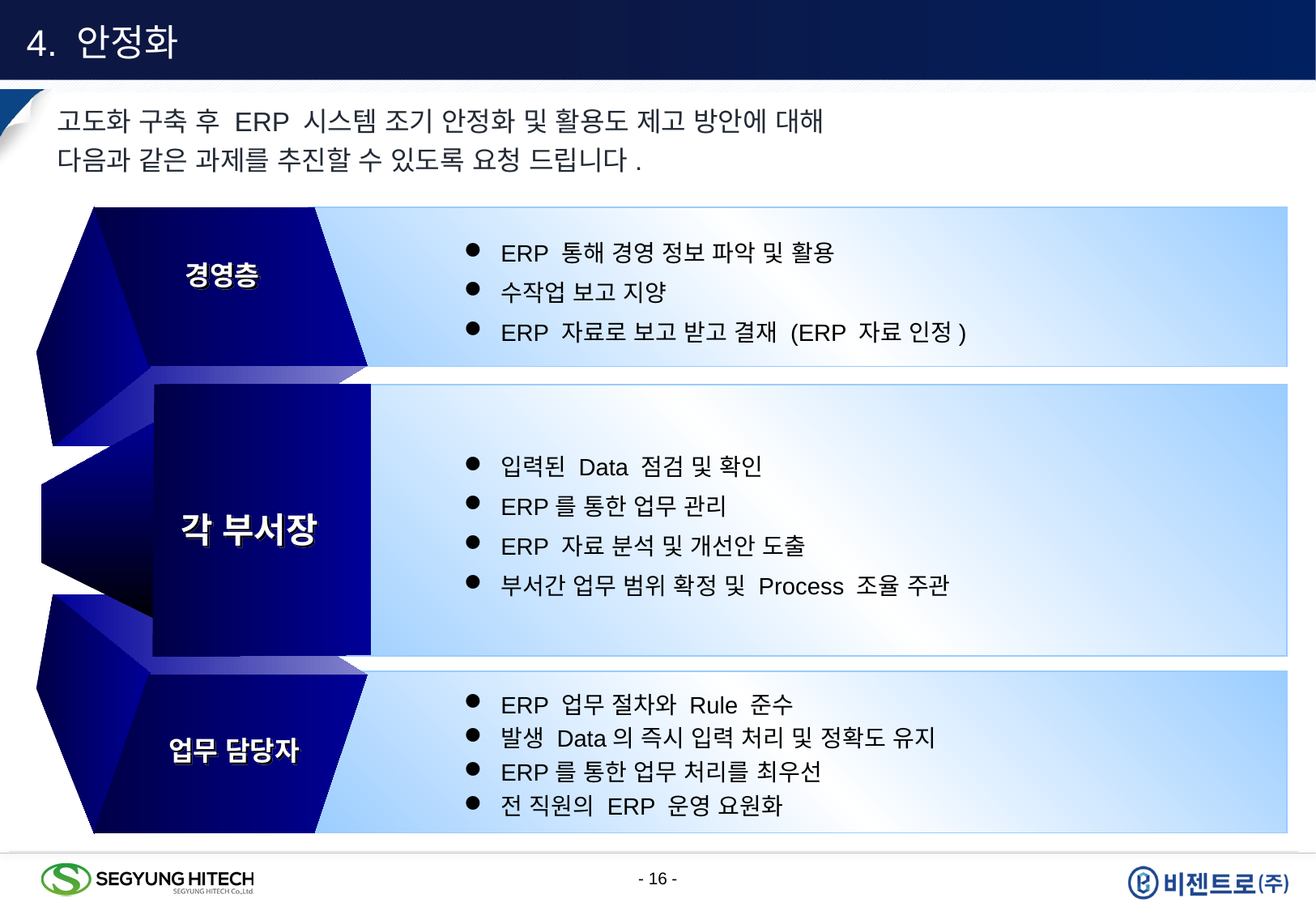

4. 안정화
ERP 통해 경영 정보 파악 및 활용
수작업 보고 지양
ERP 자료로 보고 받고 결재 (ERP 자료 인정)
입력된 Data 점검 및 확인
ERP를 통한 업무 관리
ERP 자료 분석 및 개선안 도출
부서간 업무 범위 확정 및 Process 조율 주관
고도화 구축 후 ERP 시스템 조기 안정화 및 활용도 제고 방안에 대해
다음과 같은 과제를 추진할 수 있도록 요청 드립니다.

경영층
ERP 업무 절차와 Rule 준수
발생 Data의 즉시 입력 처리 및 정확도 유지
ERP를 통한 업무 처리를 최우선
전 직원의 ERP 운영 요원화

각 부서장

업무 담당자